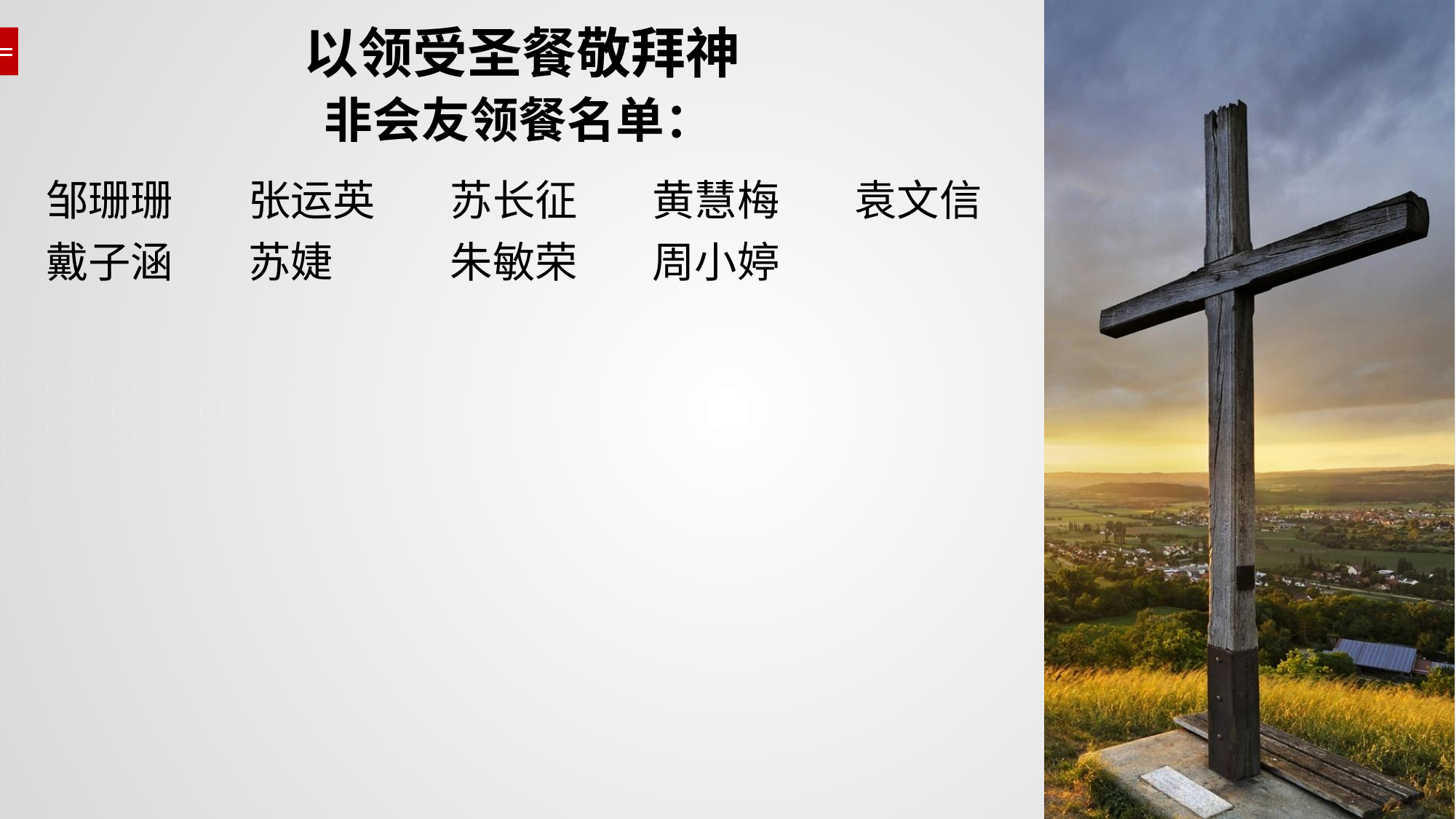

| 邹珊珊 | 张运英 | 苏长征 | 黄慧梅 | 袁文信 |
| --- | --- | --- | --- | --- |
| 戴子涵 | 苏婕 | 朱敏荣 | 周小婷 |  |